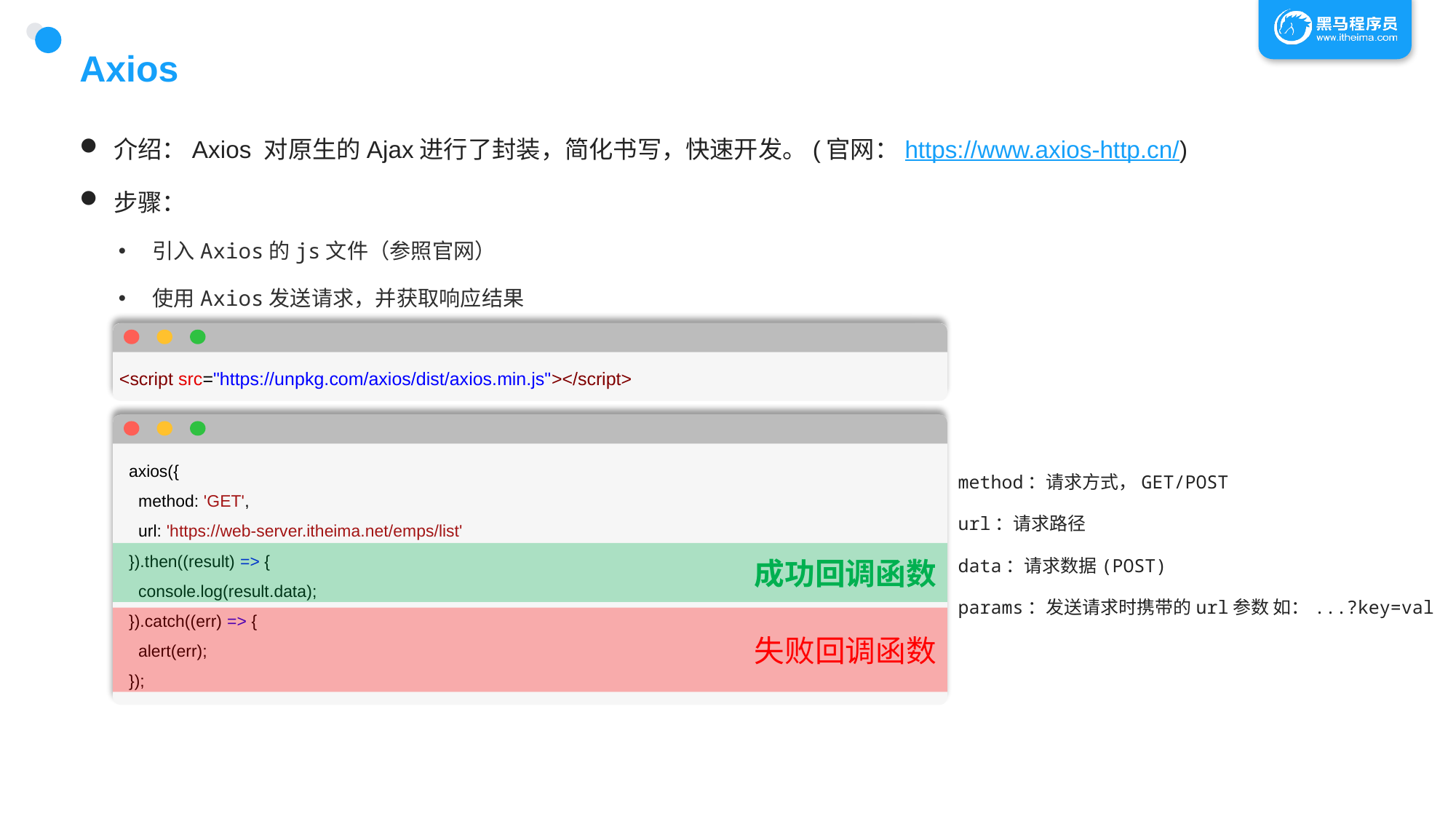

# Axios
介绍：Axios 对原生的Ajax进行了封装，简化书写，快速开发。(官网：https://www.axios-http.cn/)
步骤：
引入Axios的js文件（参照官网）
使用Axios发送请求，并获取响应结果

<script src="https://unpkg.com/axios/dist/axios.min.js"></script>

  axios({
    method: 'GET',
    url: 'https://web-server.itheima.net/emps/list'
  }).then((result) => {
    console.log(result.data);
  }).catch((err) => {
    alert(err);
  });

method：请求方式，GET/POST
url：请求路径
data：请求数据(POST)
params：发送请求时携带的url参数 如：...?key=val
成功回调函数
失败回调函数